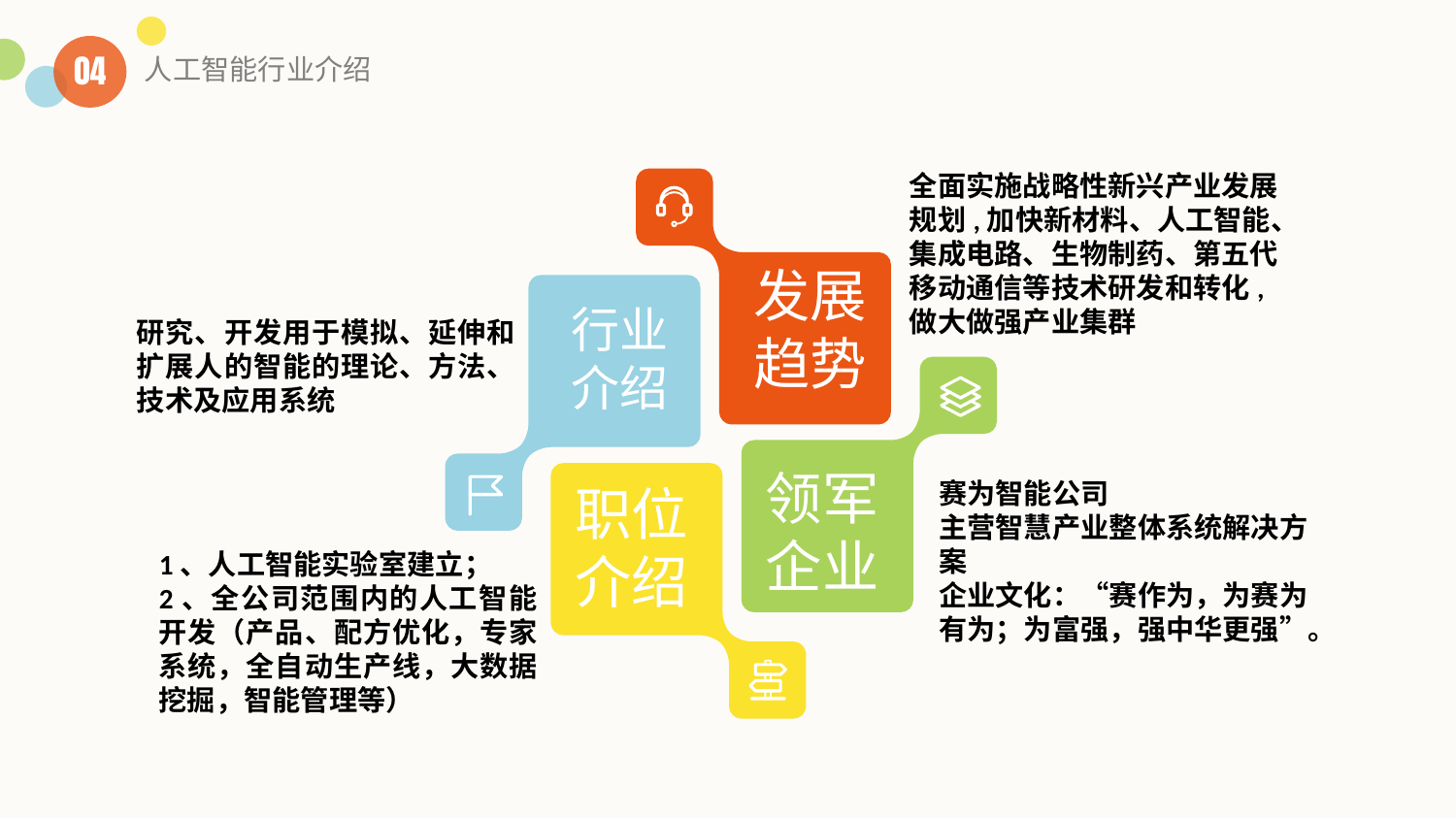

人工智能行业介绍
04

全面实施战略性新兴产业发展规划,加快新材料、人工智能、集成电路、生物制药、第五代移动通信等技术研发和转化,做大做强产业集群

发展趋势

行业介绍
研究、开发用于模拟、延伸和扩展人的智能的理论、方法、技术及应用系统

领军企业

赛为智能公司
主营智慧产业整体系统解决方案
企业文化：“赛作为，为赛为有为；为富强，强中华更强”。
职位介绍
1、人工智能实验室建立；
2、全公司范围内的人工智能开发（产品、配方优化，专家系统，全自动生产线，大数据挖掘，智能管理等）